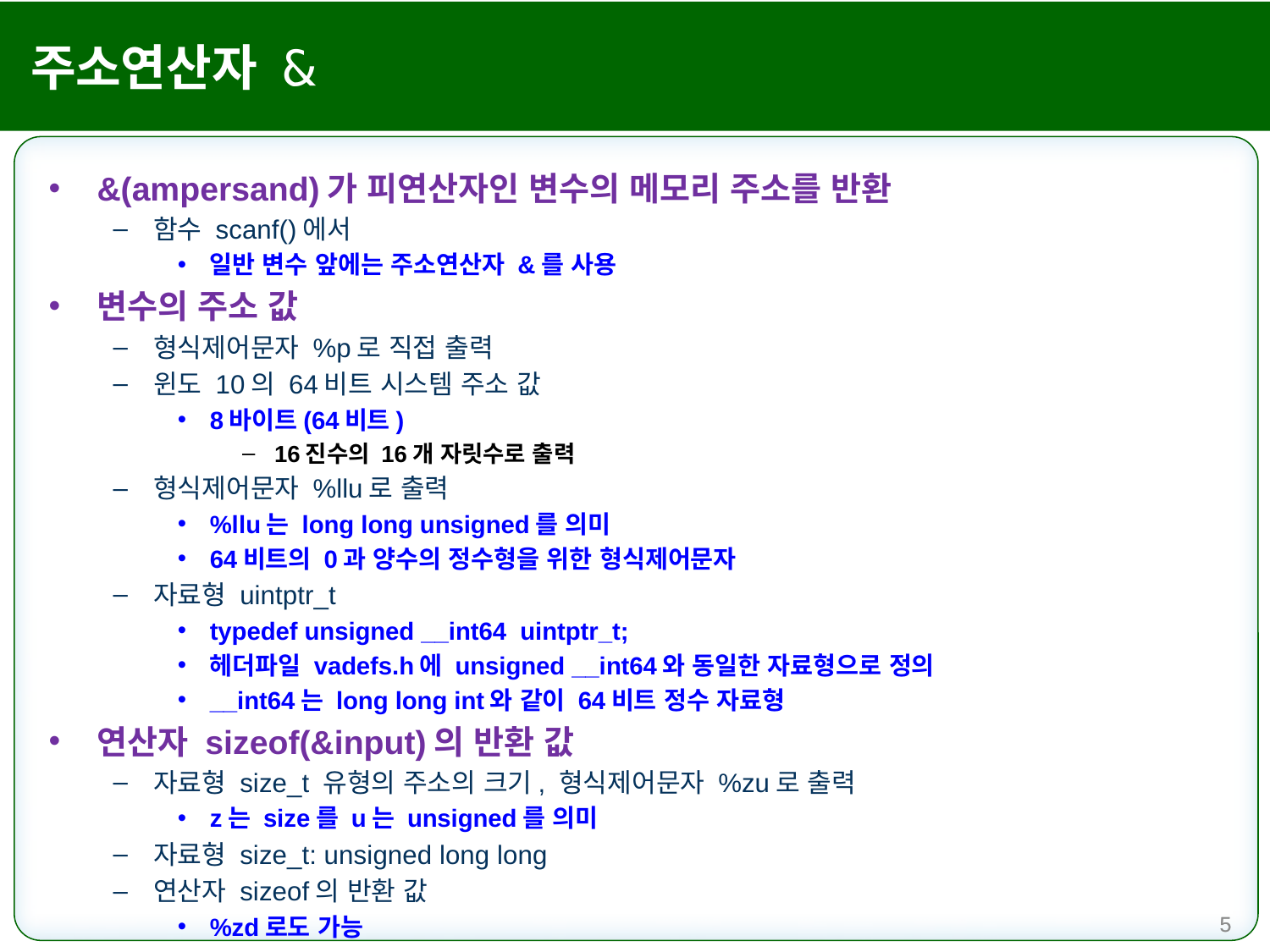

# 주소연산자 &
&(ampersand)가 피연산자인 변수의 메모리 주소를 반환
함수 scanf()에서
일반 변수 앞에는 주소연산자 &를 사용
변수의 주소 값
형식제어문자 %p로 직접 출력
윈도 10의 64비트 시스템 주소 값
8바이트(64비트)
16진수의 16개 자릿수로 출력
형식제어문자 %llu로 출력
%llu는 long long unsigned를 의미
64비트의 0과 양수의 정수형을 위한 형식제어문자
자료형 uintptr_t
typedef unsigned __int64  uintptr_t;
헤더파일 vadefs.h에 unsigned __int64와 동일한 자료형으로 정의
__int64는 long long int와 같이 64비트 정수 자료형
연산자 sizeof(&input)의 반환 값
자료형 size_t 유형의 주소의 크기, 형식제어문자 %zu로 출력
z는 size를 u는 unsigned를 의미
자료형 size_t: unsigned long long
연산자 sizeof의 반환 값
%zd로도 가능
5